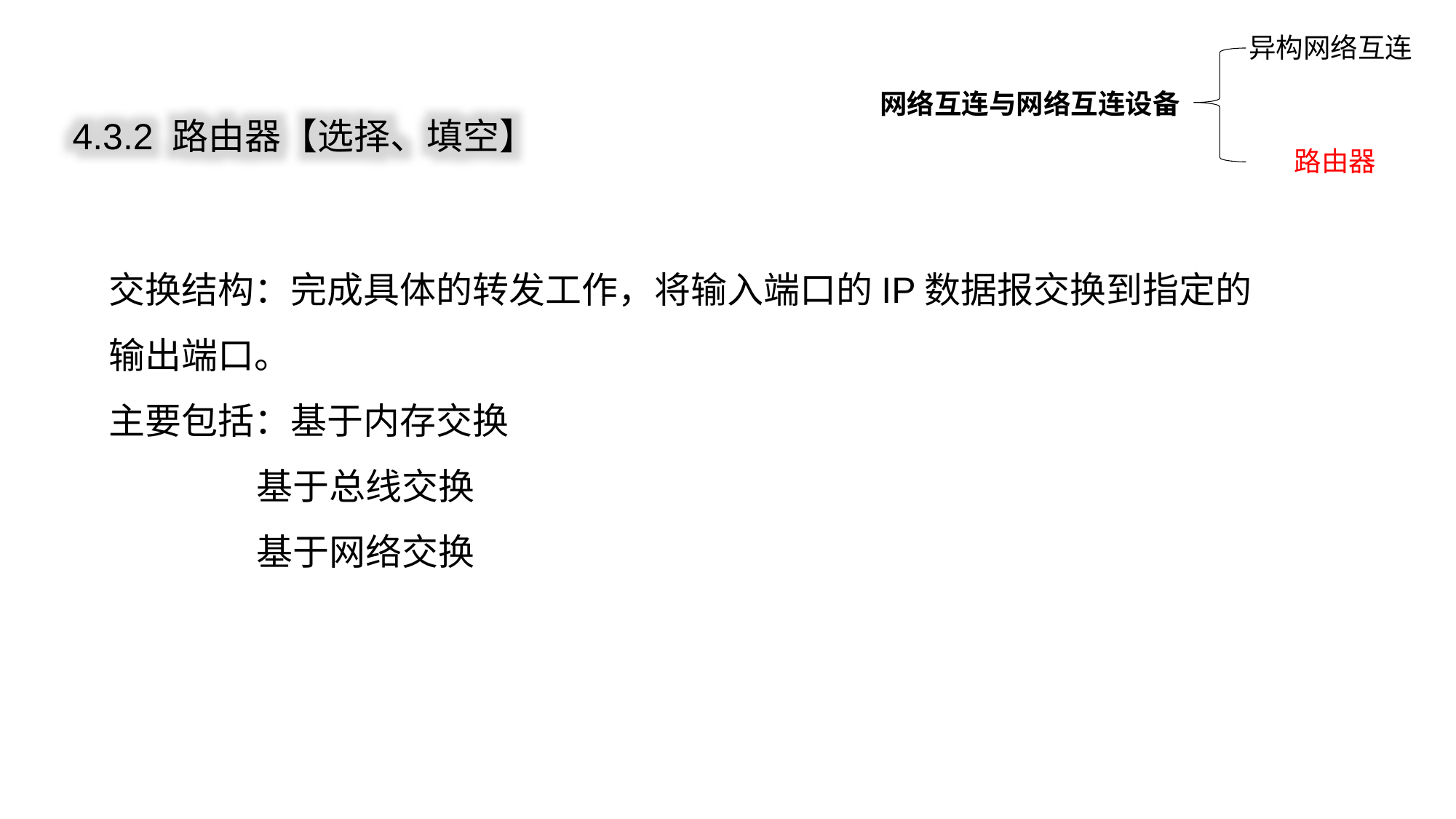

异构网络互连

网络互连与网络互连设备
路由器
4.3.2 路由器【选择、填空】
交换结构：完成具体的转发工作，将输入端口的IP数据报交换到指定的输出端口。
主要包括：基于内存交换
                 基于总线交换
                 基于网络交换